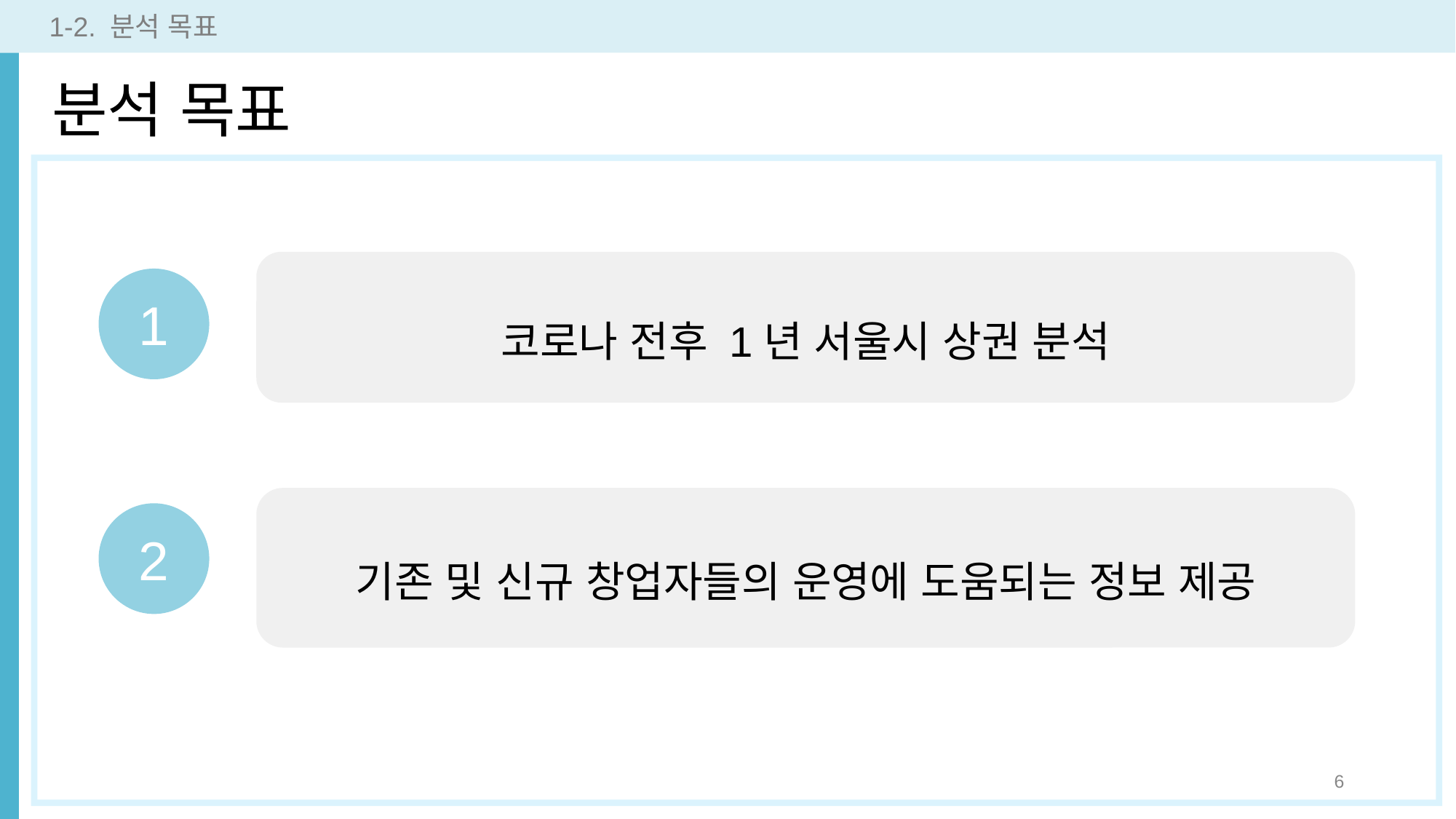

1-2. 분석 목표
분석 목표

코로나 전후 1년 서울시 상권 분석
1
기존 및 신규 창업자들의 운영에 도움되는 정보 제공
2
6